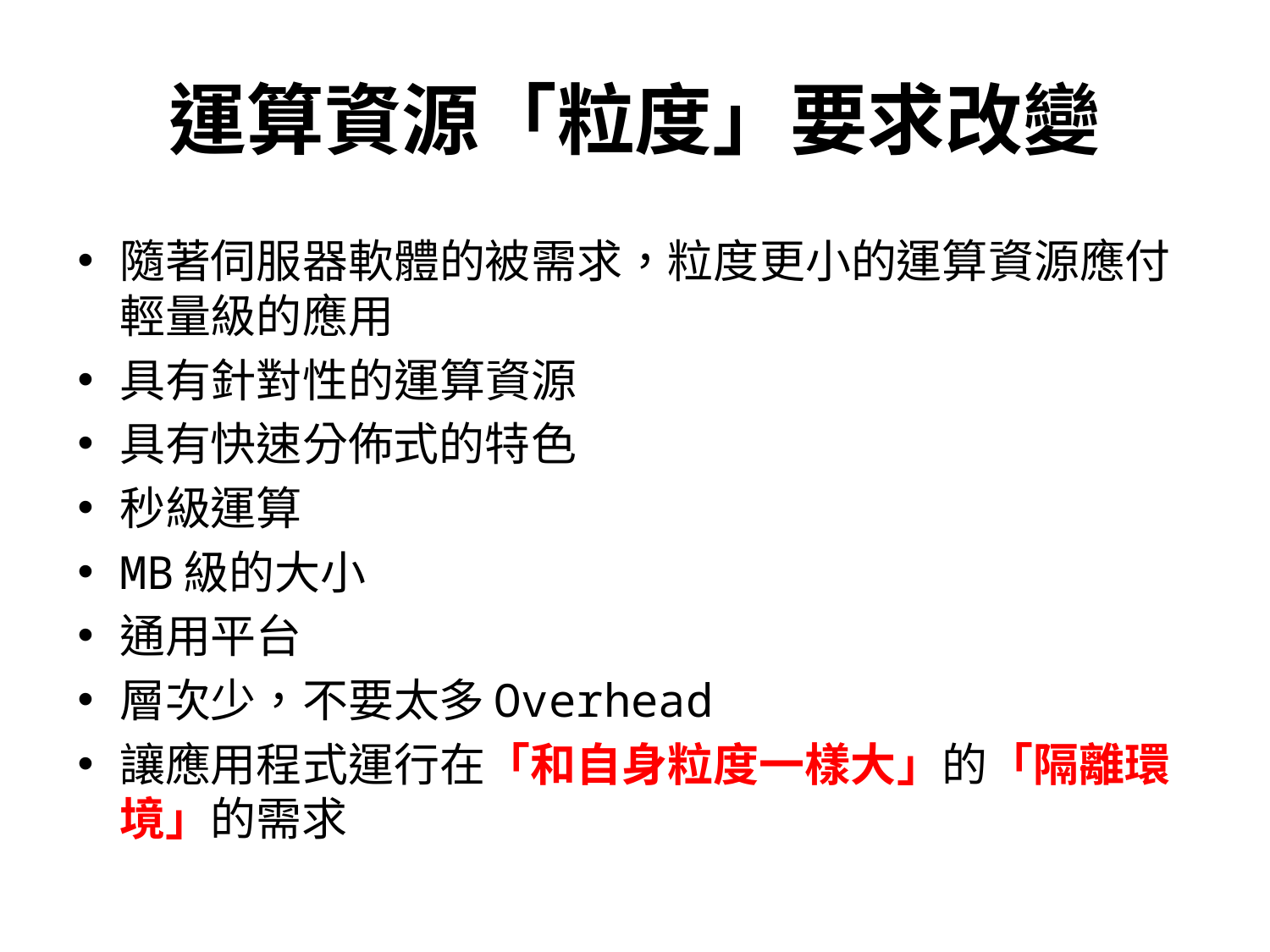

# 運算資源「粒度」要求改變
隨著伺服器軟體的被需求，粒度更小的運算資源應付輕量級的應用
具有針對性的運算資源
具有快速分佈式的特色
秒級運算
MB級的大小
通用平台
層次少，不要太多Overhead
讓應用程式運行在「和自身粒度一樣大」的「隔離環境」的需求